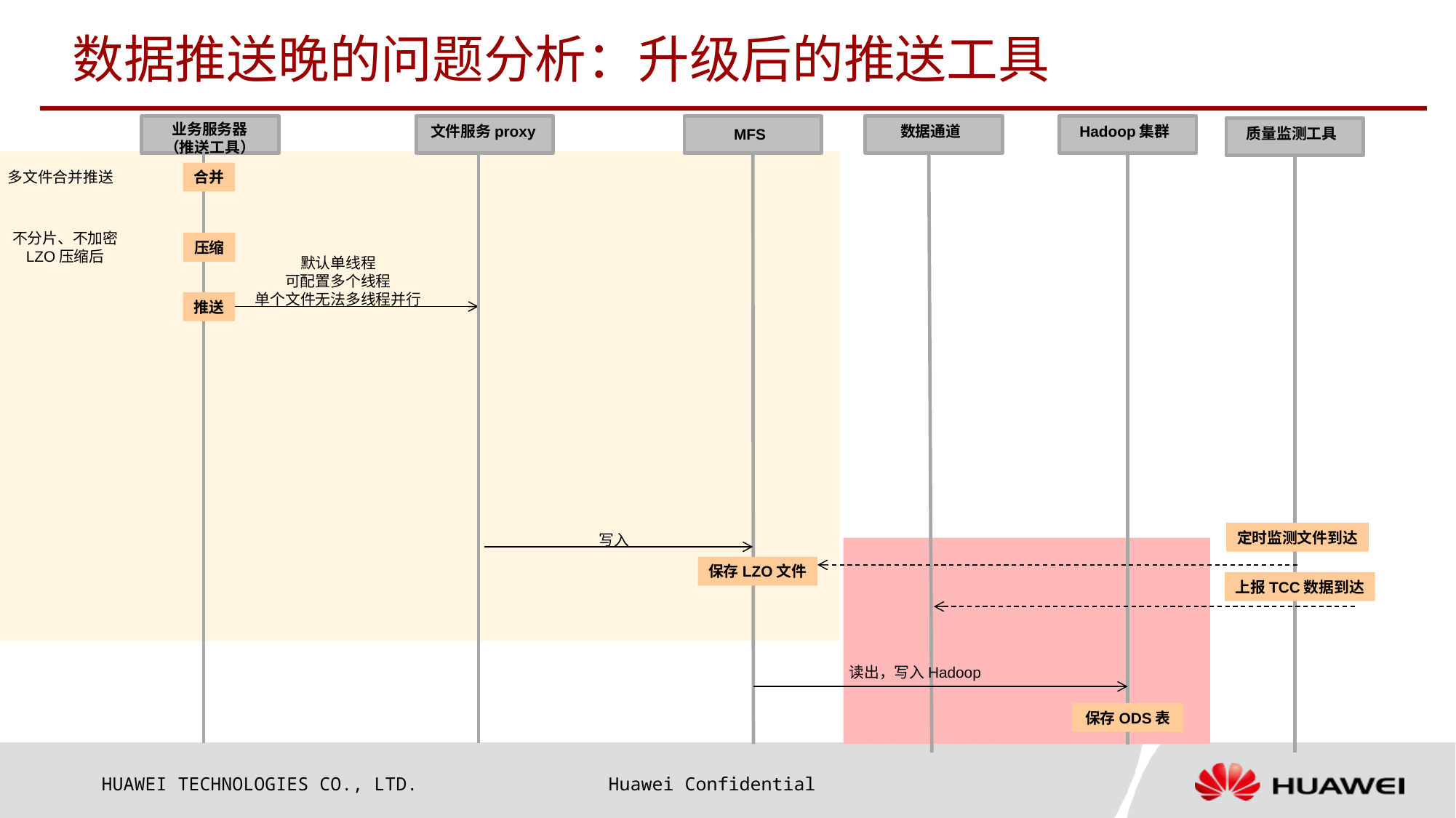

# 数据推送晚的问题分析：升级后的推送工具
业务服务器
（推送工具）

文件服务proxy
数据通道
Hadoop集群

质量监测工具
MFS

多文件合并推送
合并
不分片、不加密
LZO压缩后
压缩
默认单线程
可配置多个线程
单个文件无法多线程并行
推送
定时监测文件到达
写入

保存LZO文件
上报TCC数据到达
读出，写入Hadoop
保存ODS表